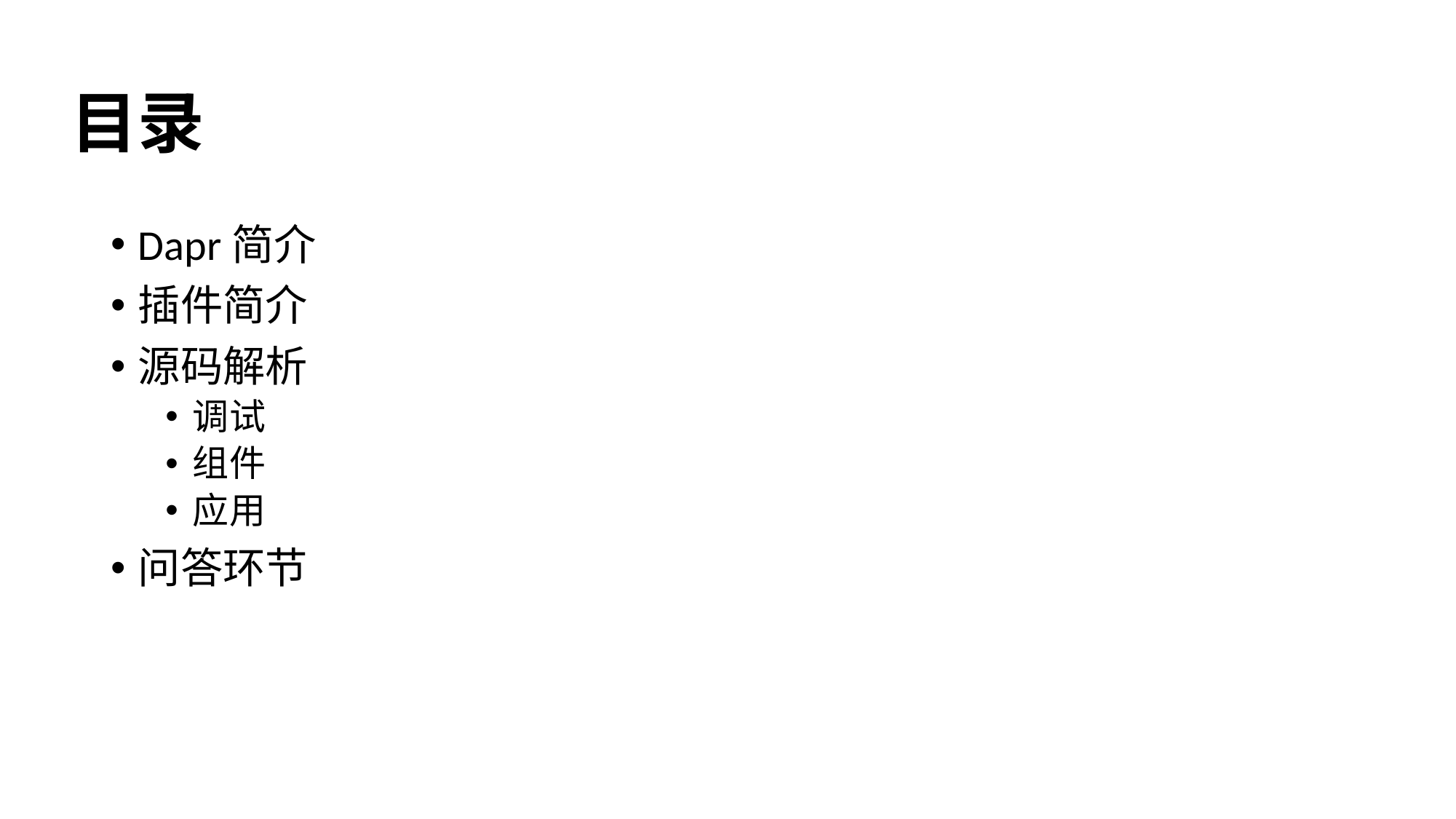

# 目录
Dapr简介
插件简介
源码解析
调试
组件
应用
问答环节